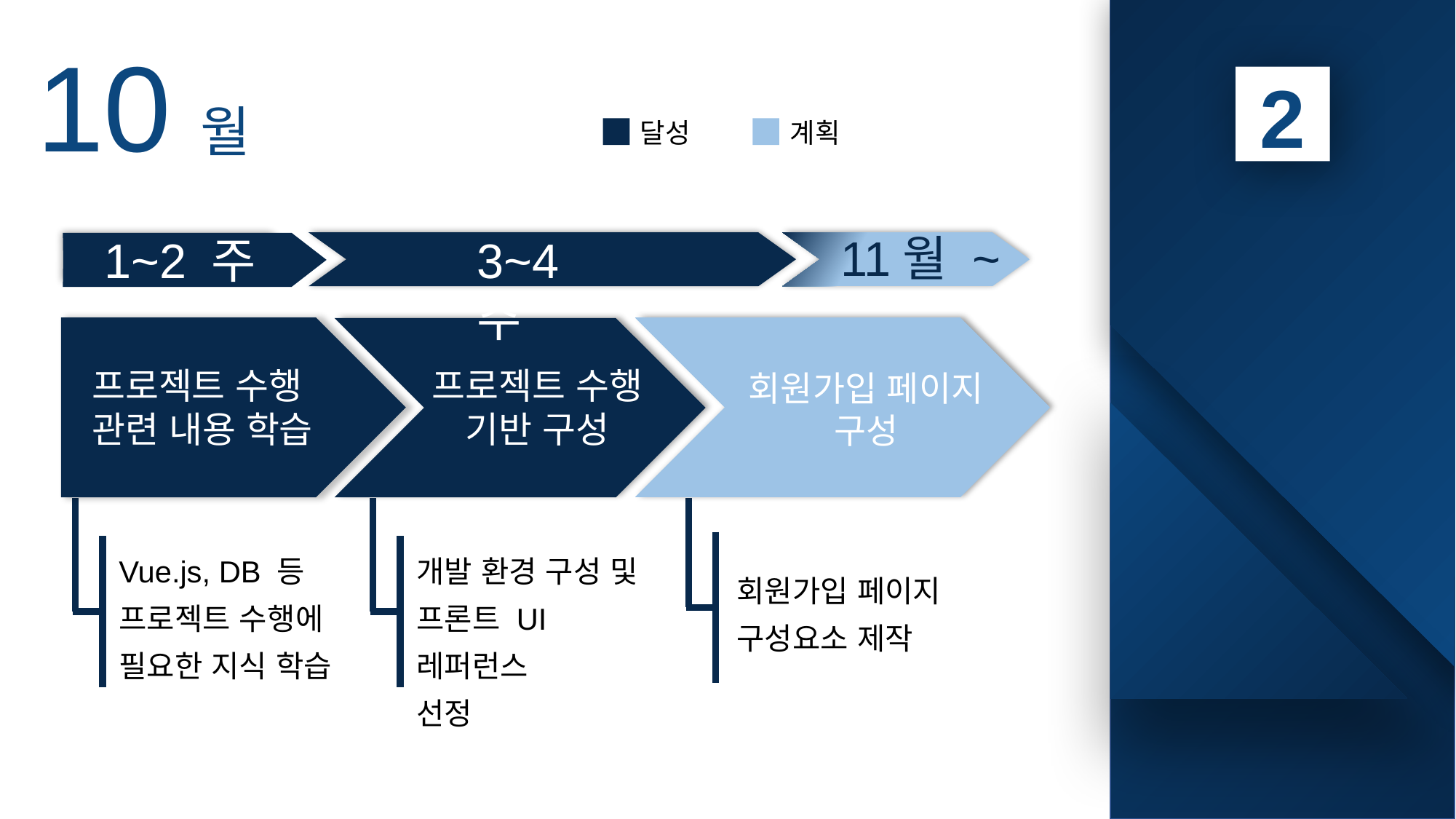

10월

2
달성
계획

프로젝트 달성도
및 향후 계획
11월 ~

1~2 주

3~4 주

프로젝트 수행
관련 내용 학습

회원가입 페이지
구성

프로젝트 수행
기반 구성

회원가입 페이지
구성요소 제작
Vue.js, DB 등
프로젝트 수행에
필요한 지식 학습
개발 환경 구성 및
프론트 UI 레퍼런스
선정

5